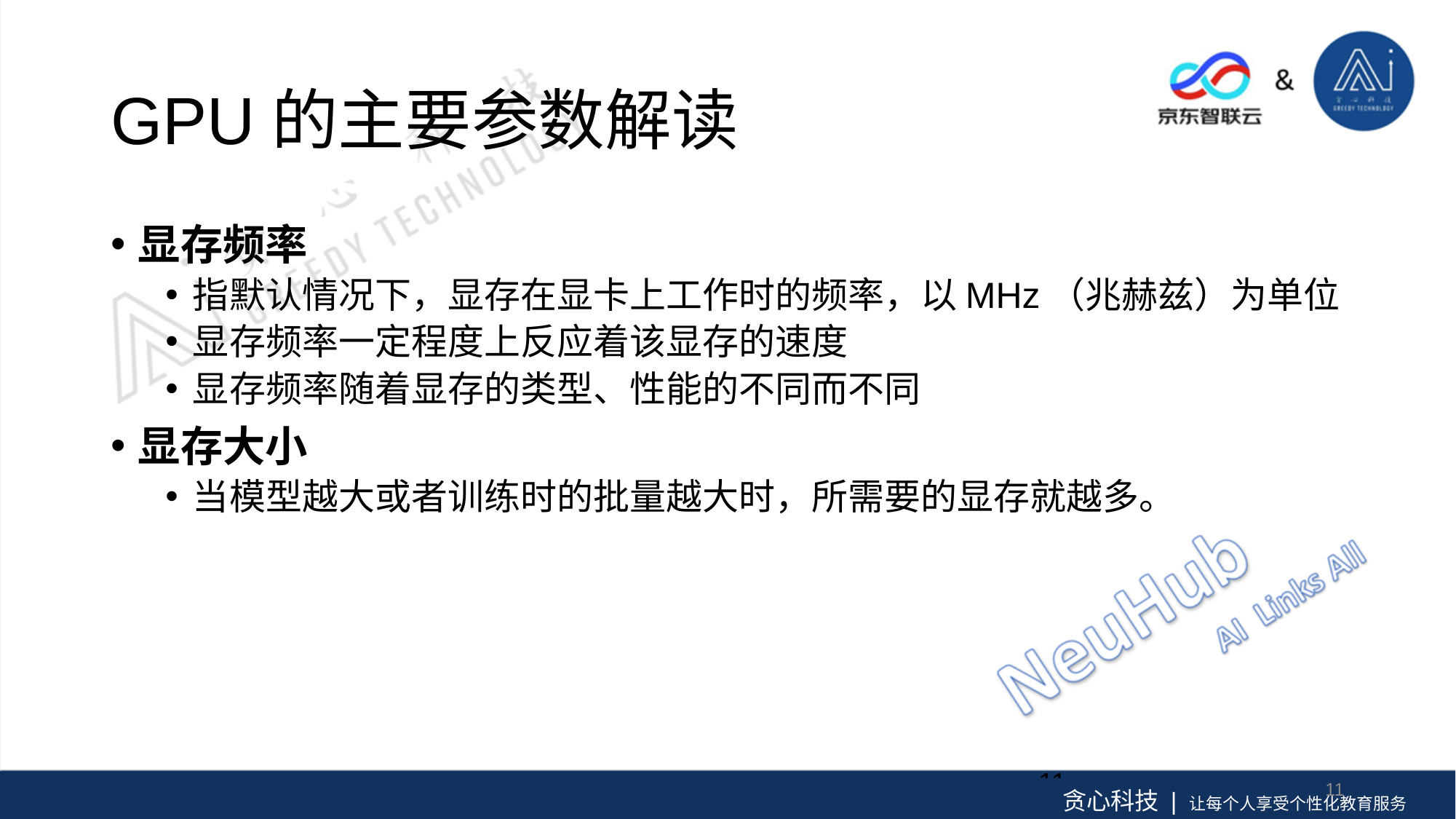

# GPU的主要参数解读
显存频率
指默认情况下，显存在显卡上工作时的频率，以MHz（兆赫兹）为单位
显存频率一定程度上反应着该显存的速度
显存频率随着显存的类型、性能的不同而不同
显存大小
当模型越大或者训练时的批量越大时，所需要的显存就越多。